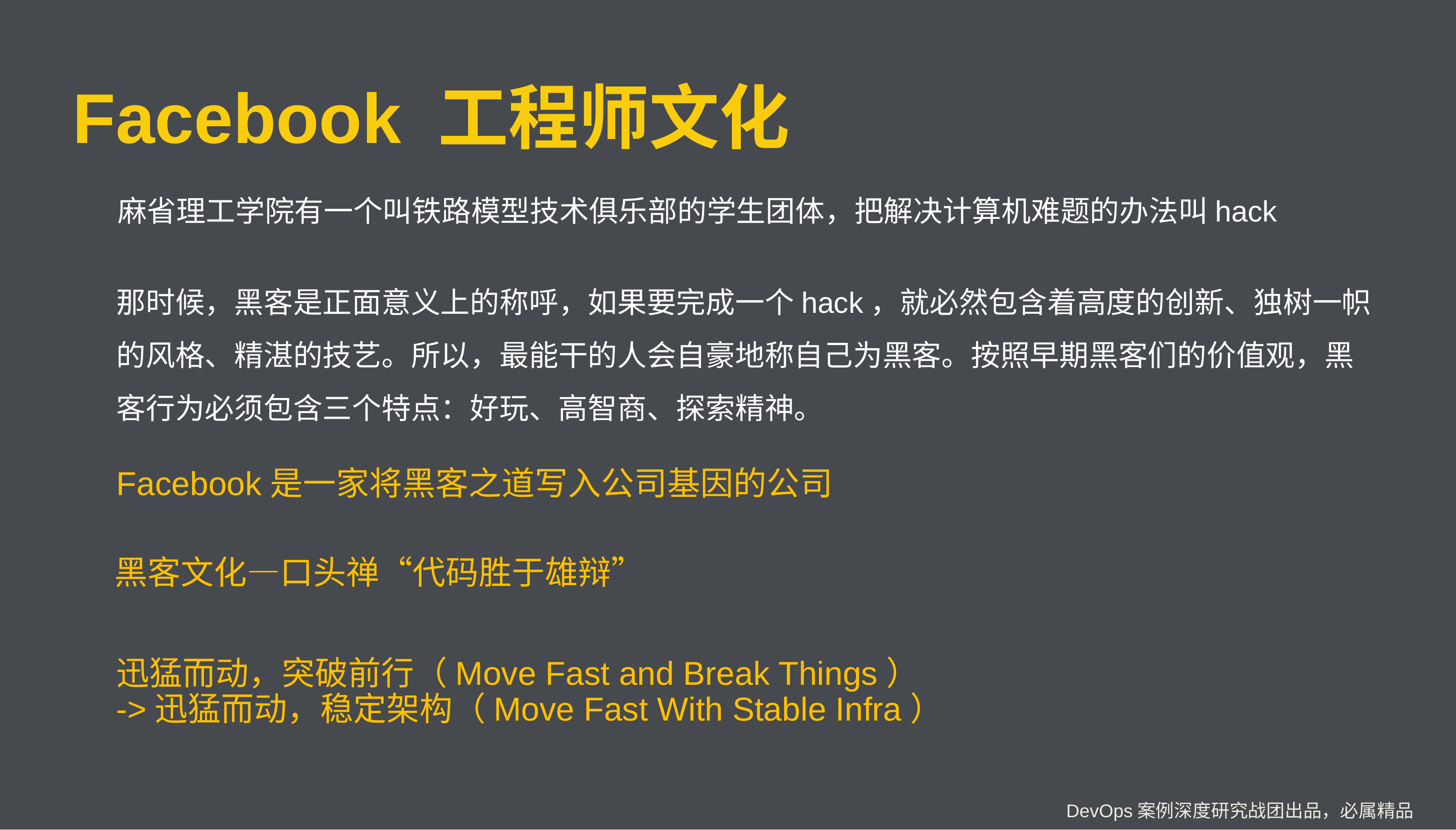

# Facebook 工程师文化
麻省理工学院有一个叫铁路模型技术俱乐部的学生团体，把解决计算机难题的办法叫hack
那时候，黑客是正面意义上的称呼，如果要完成一个hack，就必然包含着高度的创新、独树一帜的风格、精湛的技艺。所以，最能干的人会自豪地称自己为黑客。按照早期黑客们的价值观，黑客行为必须包含三个特点：好玩、高智商、探索精神。
Facebook是一家将黑客之道写入公司基因的公司
黑客文化—口头禅“代码胜于雄辩”
迅猛而动，突破前行（Move Fast and Break Things）
->迅猛而动，稳定架构（Move Fast With Stable Infra）